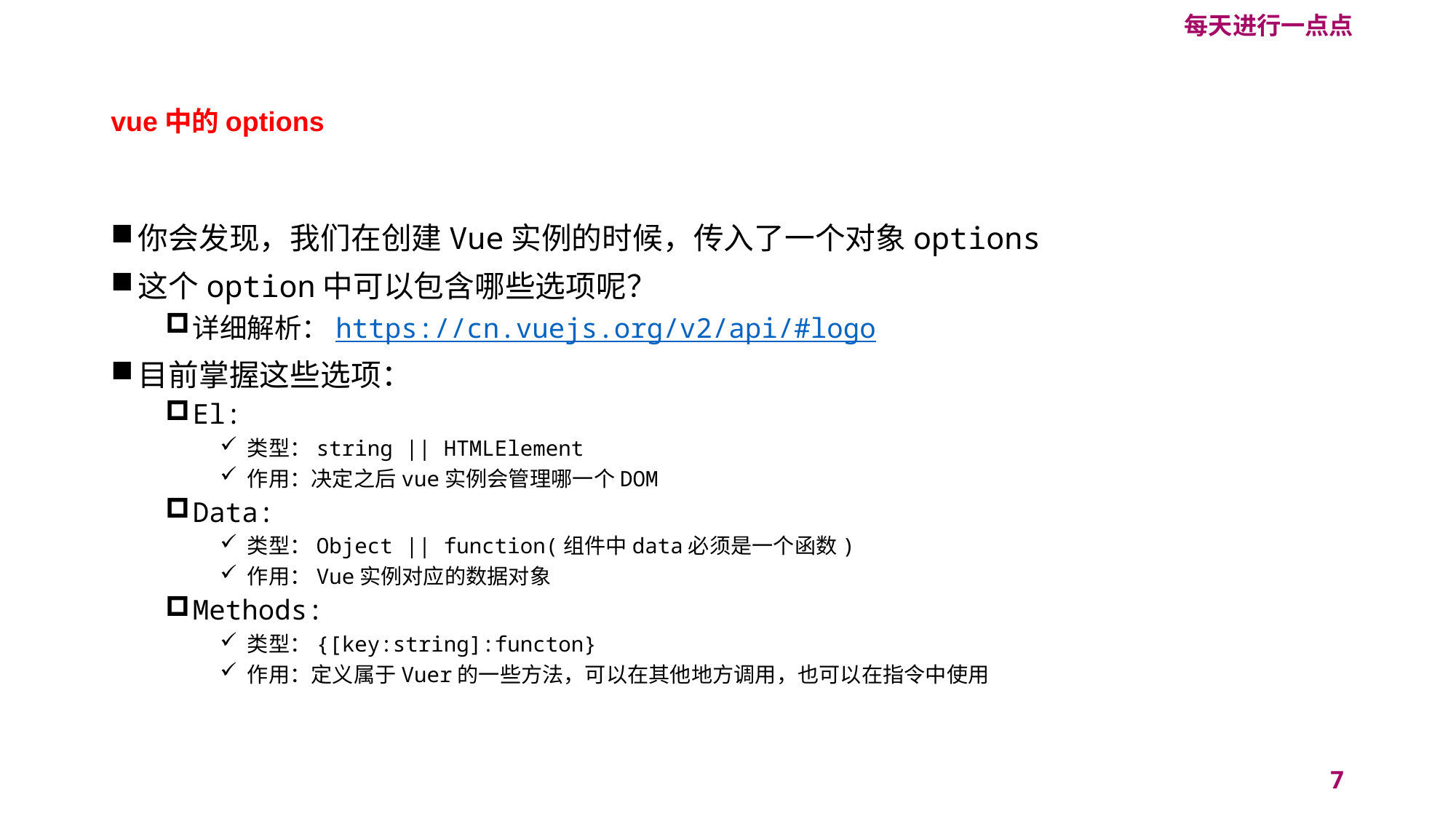

每天进行一点点
# vue中的options
你会发现，我们在创建Vue实例的时候，传入了一个对象options
这个option中可以包含哪些选项呢？
详细解析：https://cn.vuejs.org/v2/api/#logo
目前掌握这些选项：
El:
类型：string || HTMLElement
作用：决定之后vue实例会管理哪一个DOM
Data:
类型：Object || function(组件中data必须是一个函数)
作用：Vue实例对应的数据对象
Methods:
类型：{[key:string]:functon}
作用：定义属于Vuer的一些方法，可以在其他地方调用，也可以在指令中使用
7